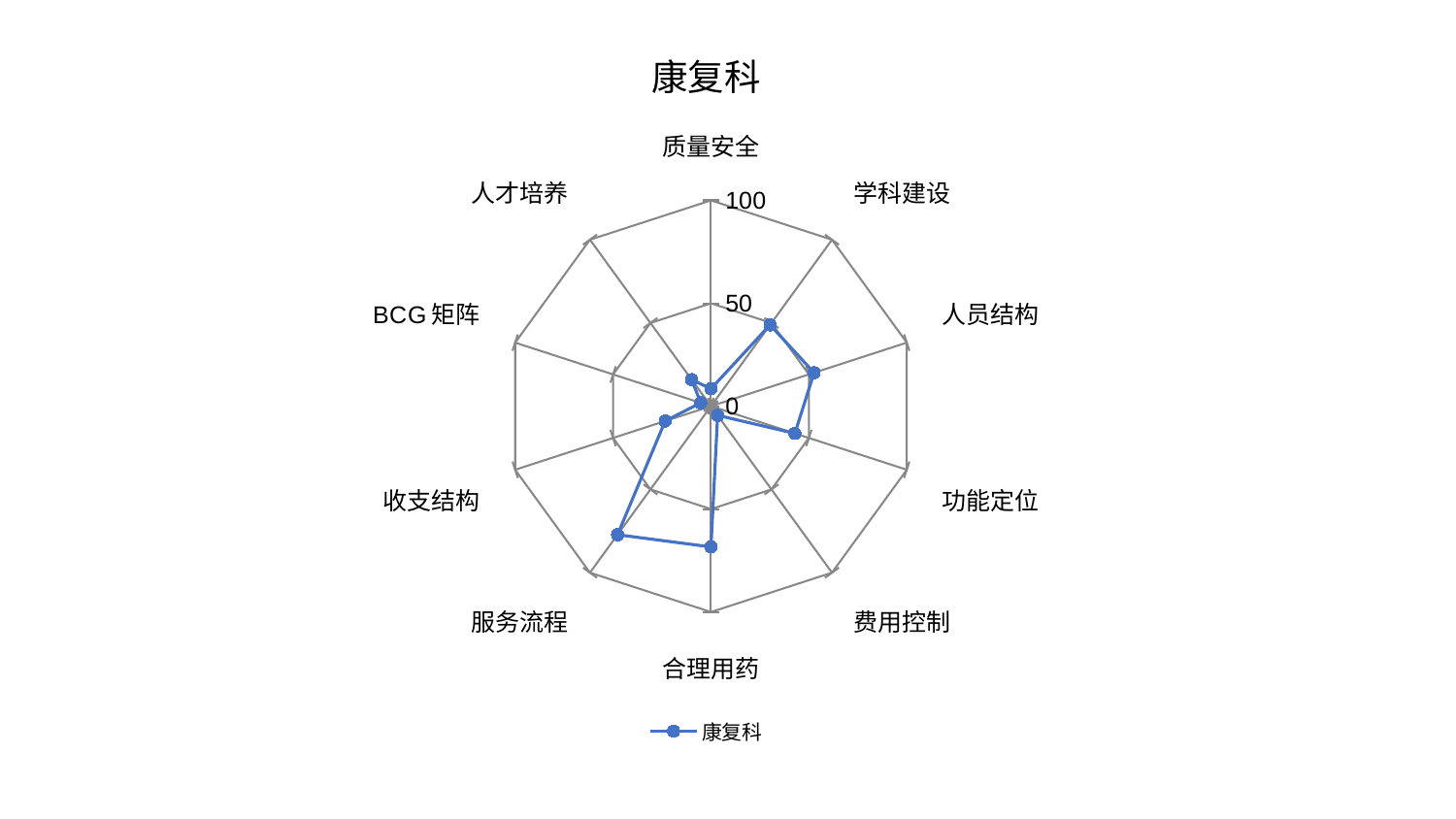

### Chart: 康复科

| Category | 康复科 |
|---|---|
| 质量安全 | 8.45035753142217 |
| 学科建设 | 48.83256132366614 |
| 人员结构 | 52.653314608123296 |
| 功能定位 | 42.869691404503335 |
| 费用控制 | 5.5344921920495525 |
| 合理用药 | 68.38910101372933 |
| 服务流程 | 77.20881546200715 |
| 收支结构 | 23.39641702880468 |
| BCG矩阵 | 5.225351208331086 |
| 人才培养 | 15.962032693497223 |
102